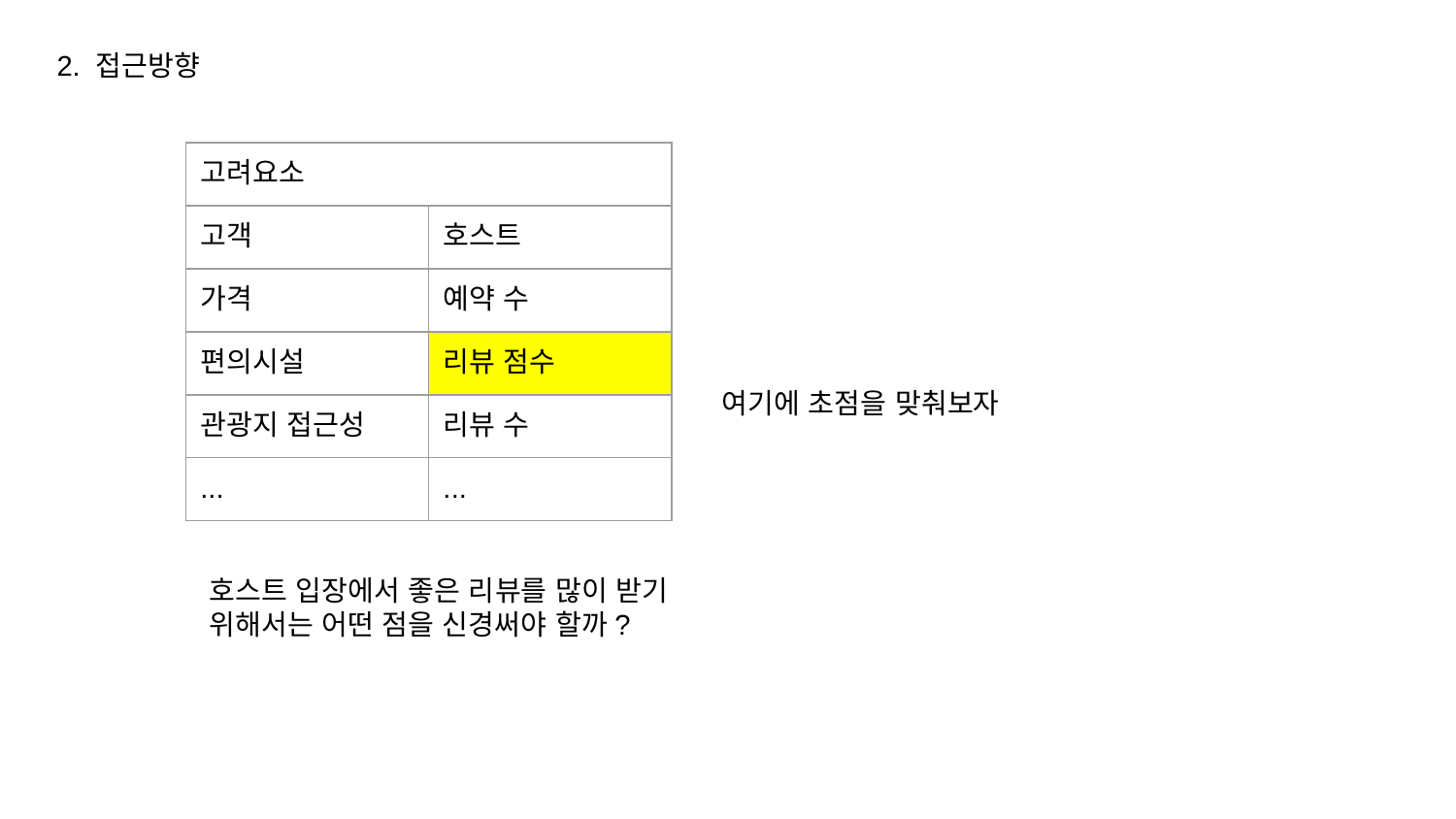

2. 접근방향
| 고려요소 |  |
| --- | --- |
| 고객 | 호스트 |
| 가격 | 예약 수 |
| 편의시설 | 리뷰 점수 |
| 관광지 접근성 | 리뷰 수 |
| ... | ... |
여기에 초점을 맞춰보자
호스트 입장에서 좋은 리뷰를 많이 받기 위해서는 어떤 점을 신경써야 할까?